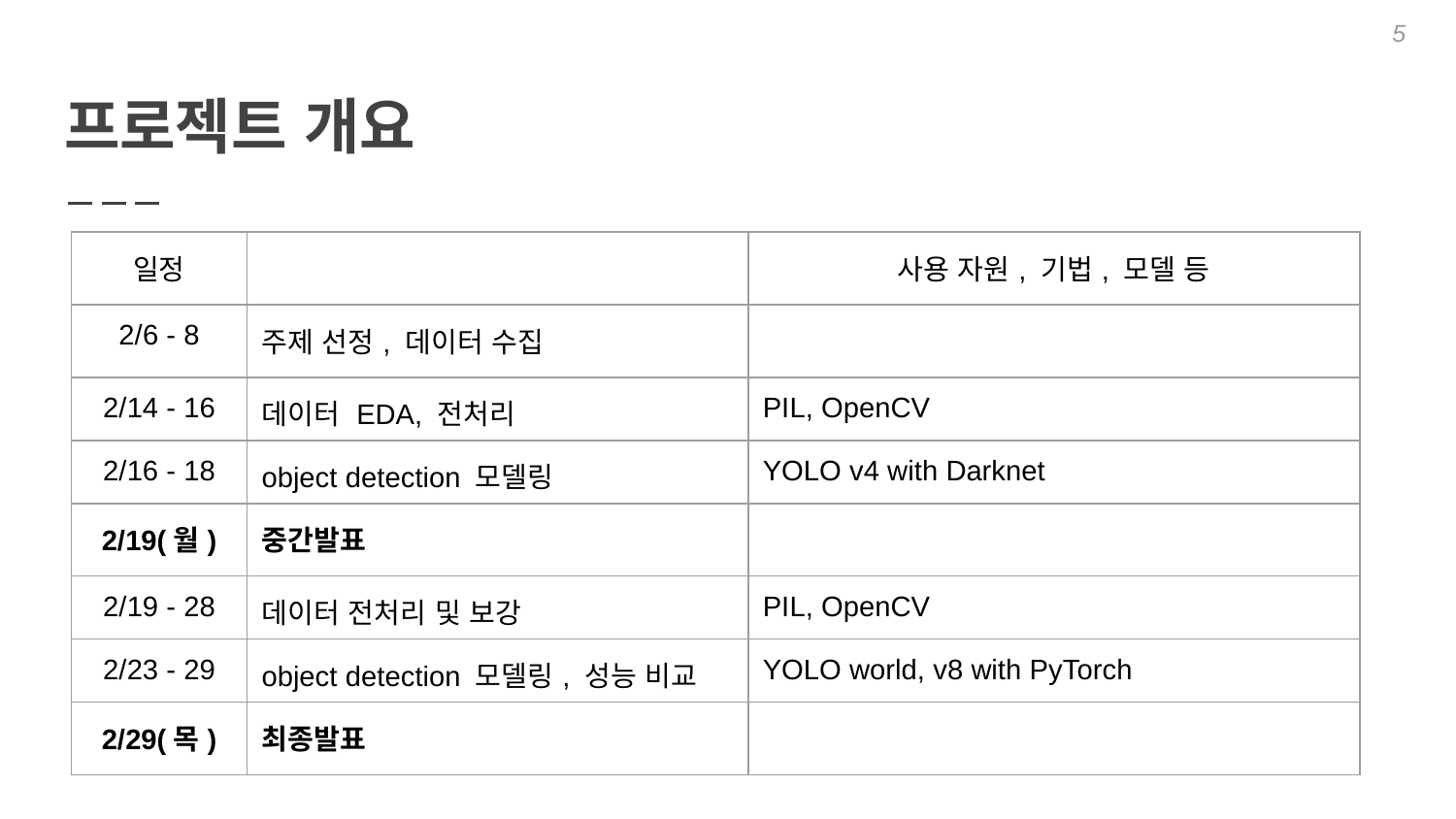

5
# 프로젝트 개요
| 일정 |  | 사용 자원, 기법, 모델 등 |
| --- | --- | --- |
| 2/6 - 8 | 주제 선정, 데이터 수집 |  |
| 2/14 - 16 | 데이터 EDA, 전처리 | PIL, OpenCV |
| 2/16 - 18 | object detection 모델링 | YOLO v4 with Darknet |
| 2/19(월) | 중간발표 |  |
| 2/19 - 28 | 데이터 전처리 및 보강 | PIL, OpenCV |
| 2/23 - 29 | object detection 모델링, 성능 비교 | YOLO world, v8 with PyTorch |
| 2/29(목) | 최종발표 |  |